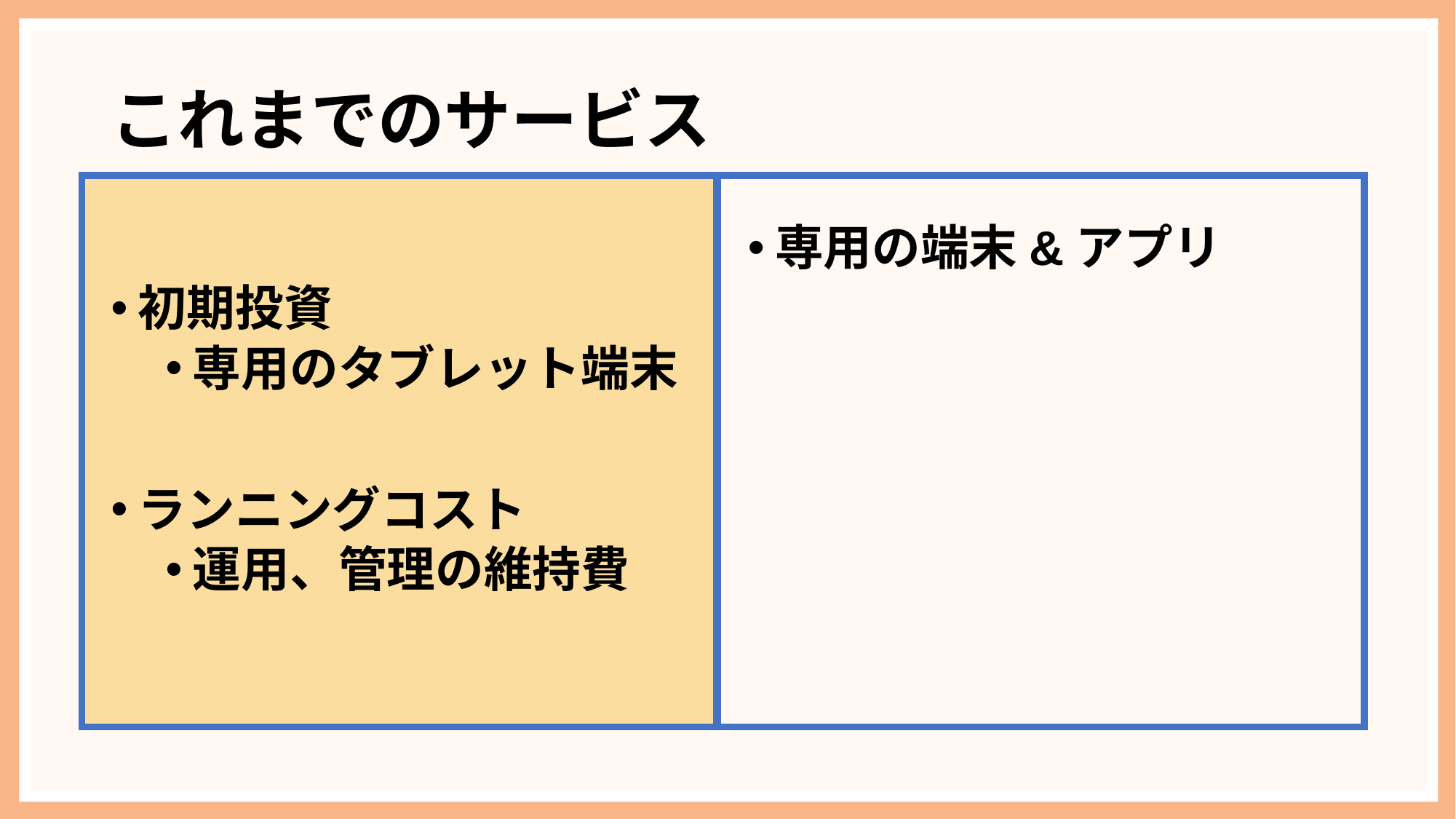

# これまでのサービス

初期投資
専用のタブレット端末

ランニングコスト
運用、管理の維持費

専用の端末&アプリ